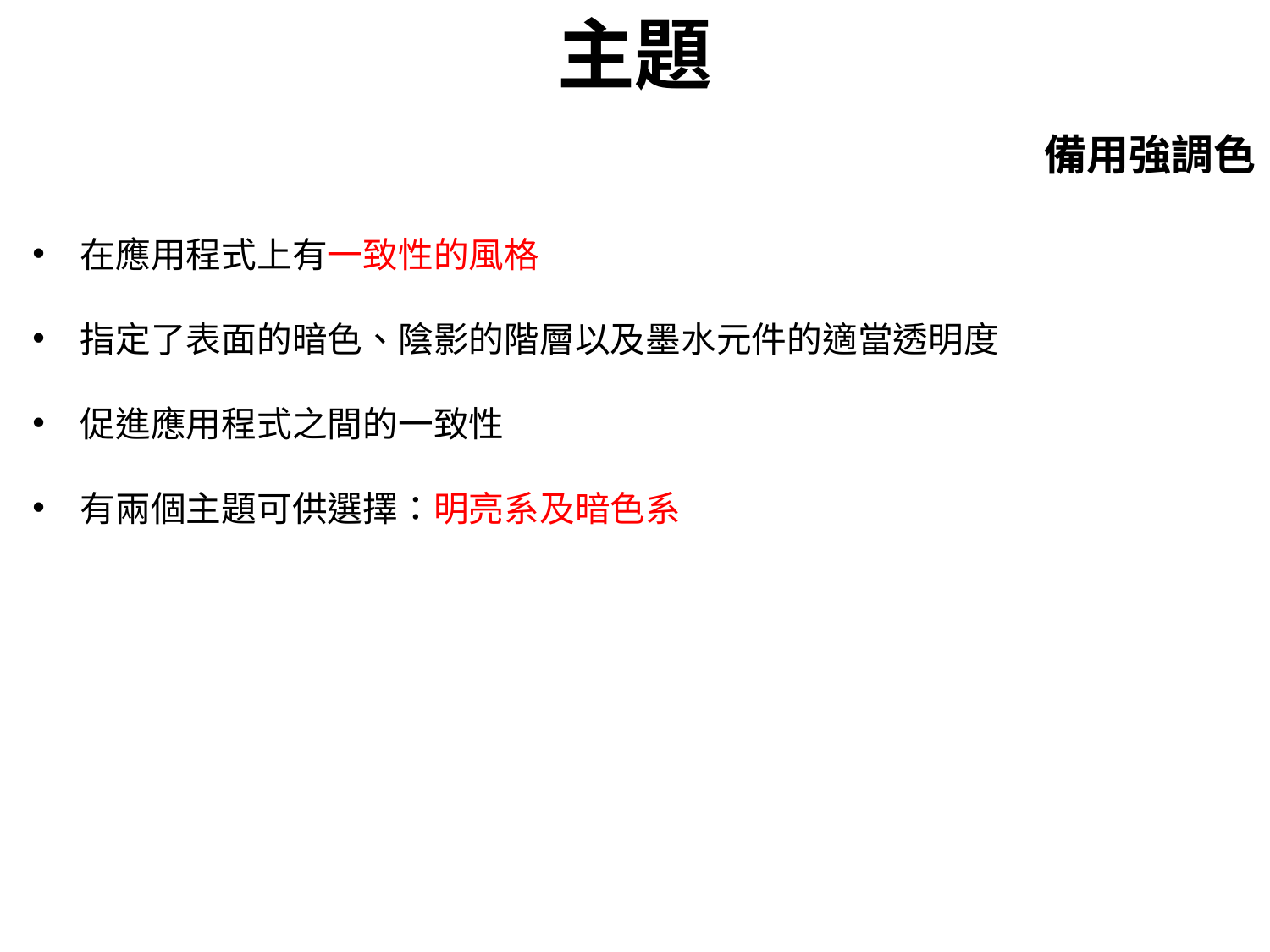

# 主題
備用強調色
在應用程式上有一致性的風格

指定了表面的暗色、陰影的階層以及墨水元件的適當透明度

促進應用程式之間的一致性

有兩個主題可供選擇：明亮系及暗色系